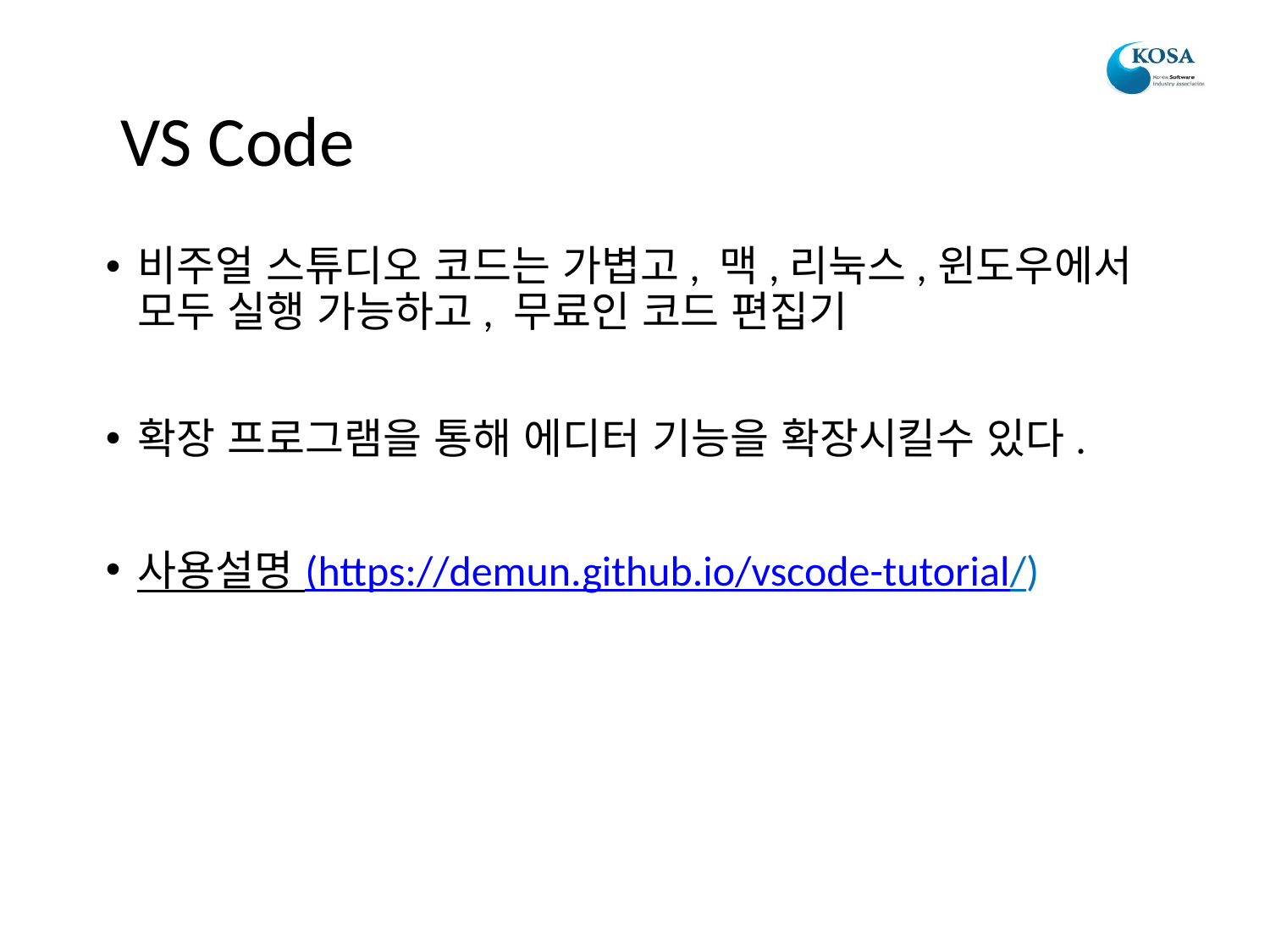

# VS Code
비주얼 스튜디오 코드는 가볍고, 맥,리눅스,윈도우에서 모두 실행 가능하고, 무료인 코드 편집기

확장 프로그램을 통해 에디터 기능을 확장시킬수 있다.

사용설명 (https://demun.github.io/vscode-tutorial/)